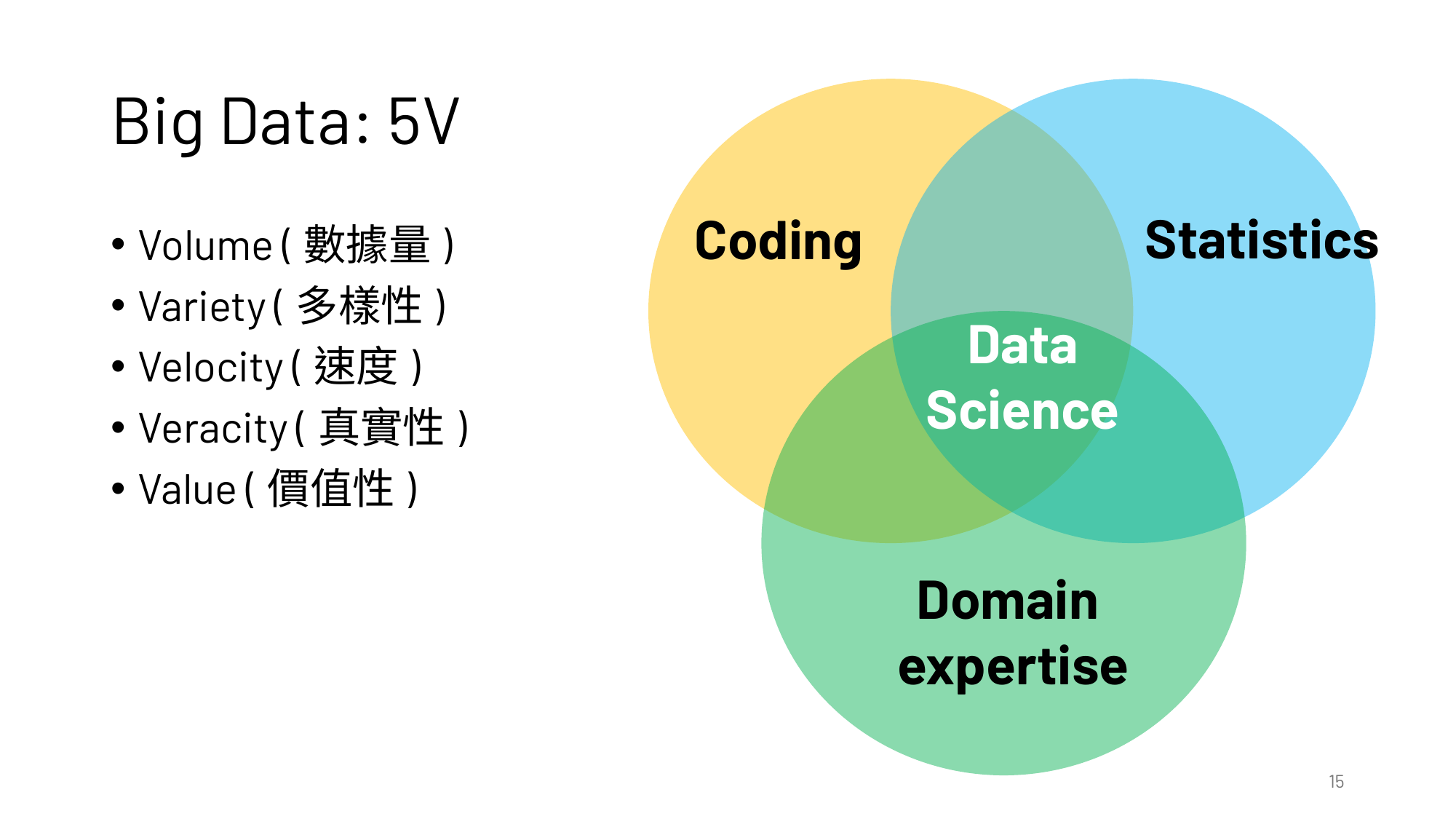

# Big Data: 5V

Statistics
Coding
Volume (數據量)
Variety (多樣性)
Velocity (速度)
Veracity (真實性)
Value (價值性)

Data
Science

Domain
expertise
15